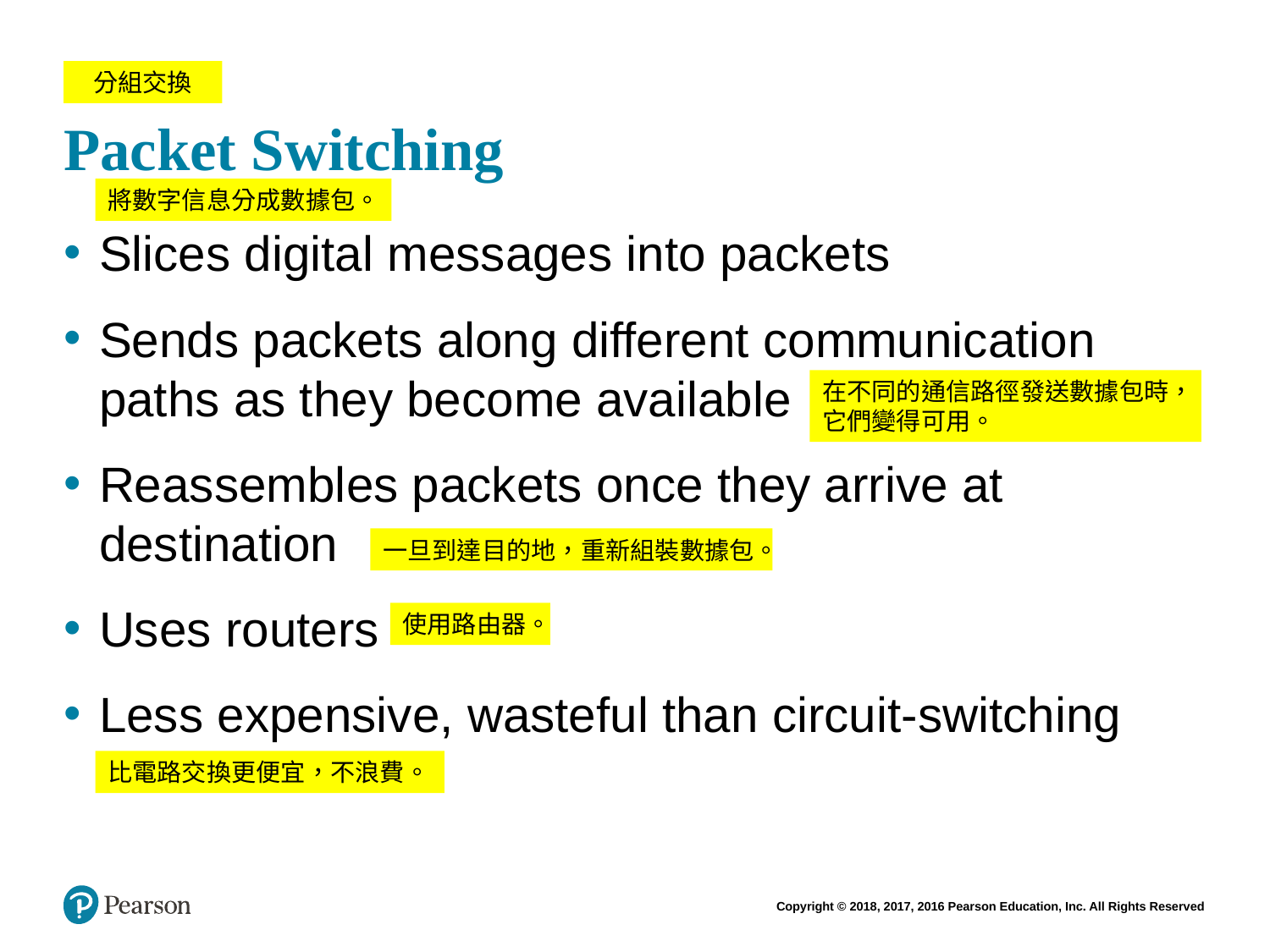

# Packet Switching
分組交換
將數字信息分成數據包。
Slices digital messages into packets
Sends packets along different communication paths as they become available
Reassembles packets once they arrive at destination
Uses routers
Less expensive, wasteful than circuit-switching

在不同的通信路徑發送數據包時，它們變得可用。
一旦到達目的地，重新組裝數據包。
使用路由器。
比電路交換更便宜，不浪費。